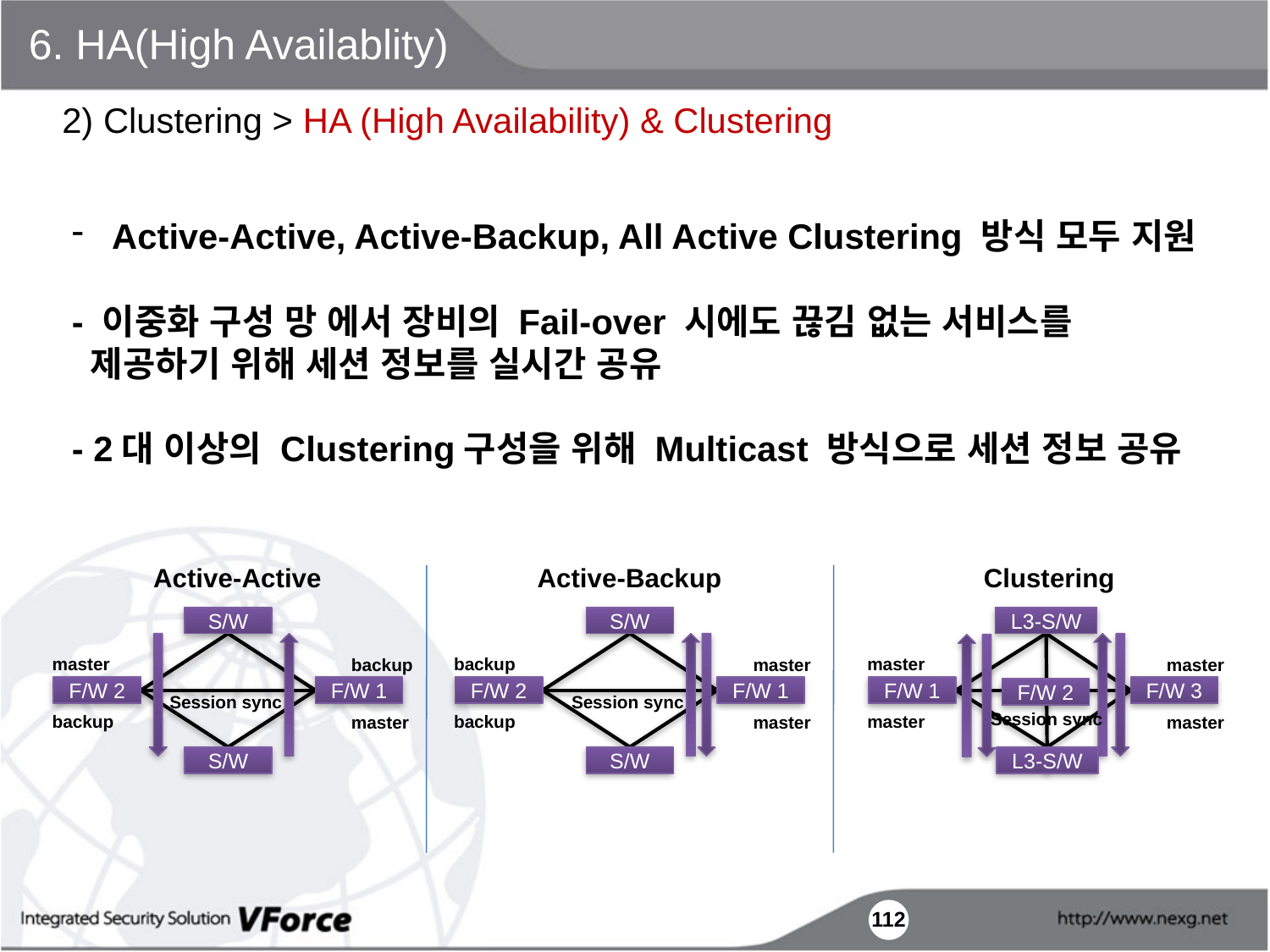

6. HA(High Availablity)
2) Clustering > HA (High Availability) & Clustering
 Active-Active, Active-Backup, All Active Clustering 방식 모두 지원

- 이중화 구성 망 에서 장비의 Fail-over 시에도 끊김 없는 서비스를
 제공하기 위해 세션 정보를 실시간 공유

- 2대 이상의 Clustering구성을 위해 Multicast 방식으로 세션 정보 공유
Active-Active
S/W

master
backup
F/W 2
F/W 1
backup
master
S/W
Active-Backup
S/W

backup
master
F/W 2
F/W 1
backup
master
S/W
Clustering
L3-S/W

master
master
F/W 1
F/W 3
F/W 2
Session sync
Session sync
Session sync
master
master
L3-S/W